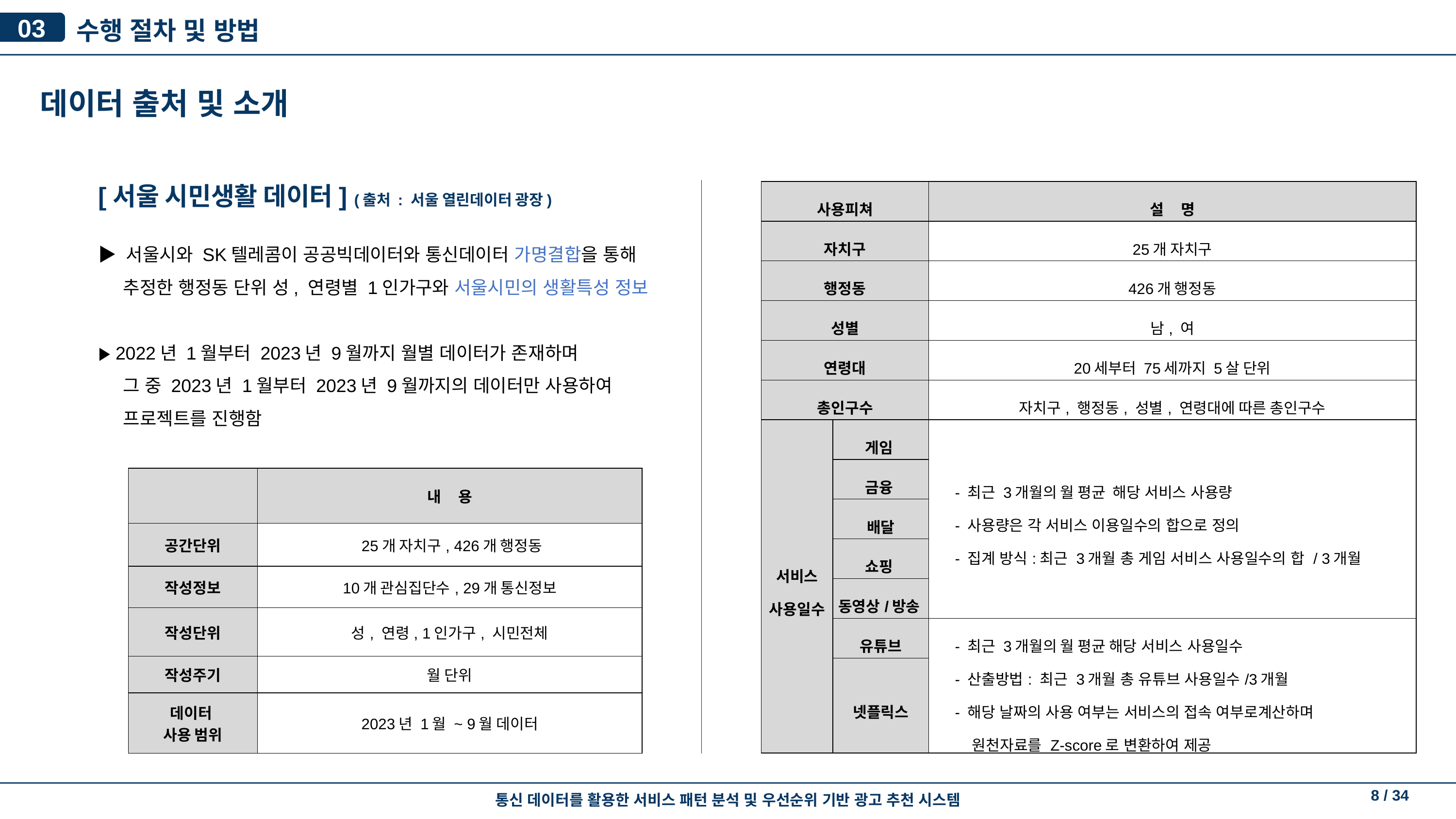

03
수행 절차 및 방법

데이터 출처 및 소개
[서울 시민생활 데이터] (출처 : 서울 열린데이터 광장)

▶ 서울시와 SK텔레콤이 공공빅데이터와 통신데이터 가명결합을 통해
    추정한 행정동 단위 성, 연령별 1인가구와 서울시민의 생활특성 정보

▶ 2022년 1월부터 2023년 9월까지 월별 데이터가 존재하며
    그 중 2023년 1월부터 2023년 9월까지의 데이터만 사용하여
    프로젝트를 진행함

| 사용피쳐 |  | 설 명 |
| --- | --- | --- |
| 자치구 |  | 25개 자치구 |
| 행정동 |  | 426개 행정동 |
| 성별 |  | 남, 여 |
| 연령대 |  | 20세부터 75세까지 5살 단위 |
| 총인구수 |  | 자치구, 행정동, 성별, 연령대에 따른 총인구수 |
| 서비스 사용일수 | 게임 | - 최근 3개월의 월 평균 해당 서비스 사용량 - 사용량은 각 서비스 이용일수의 합으로 정의 - 집계 방식:최근 3개월 총 게임 서비스 사용일수의 합 / 3개월 |
|  | 금융 |  |
|  | 배달 |  |
|  | 쇼핑 |  |
|  | 동영상/방송 |  |
|  | 유튜브 | - 최근 3개월의 월 평균 해당 서비스 사용일수 - 산출방법: 최근 3개월 총 유튜브 사용일수/3개월 - 해당 날짜의 사용 여부는 서비스의 접속 여부로계산하며 원천자료를 Z-score로 변환하여 제공 |
|  | 넷플릭스 |  |
|  | 내 용 |
| --- | --- |
| 공간단위 | 25개 자치구, 426개 행정동 |
| 작성정보 | 10개 관심집단수, 29개 통신정보 |
| 작성단위 | 성, 연령, 1인가구, 시민전체 |
| 작성주기 | 월 단위 |
| 데이터 사용 범위 | 2023년 1월 ~ 9월 데이터 |